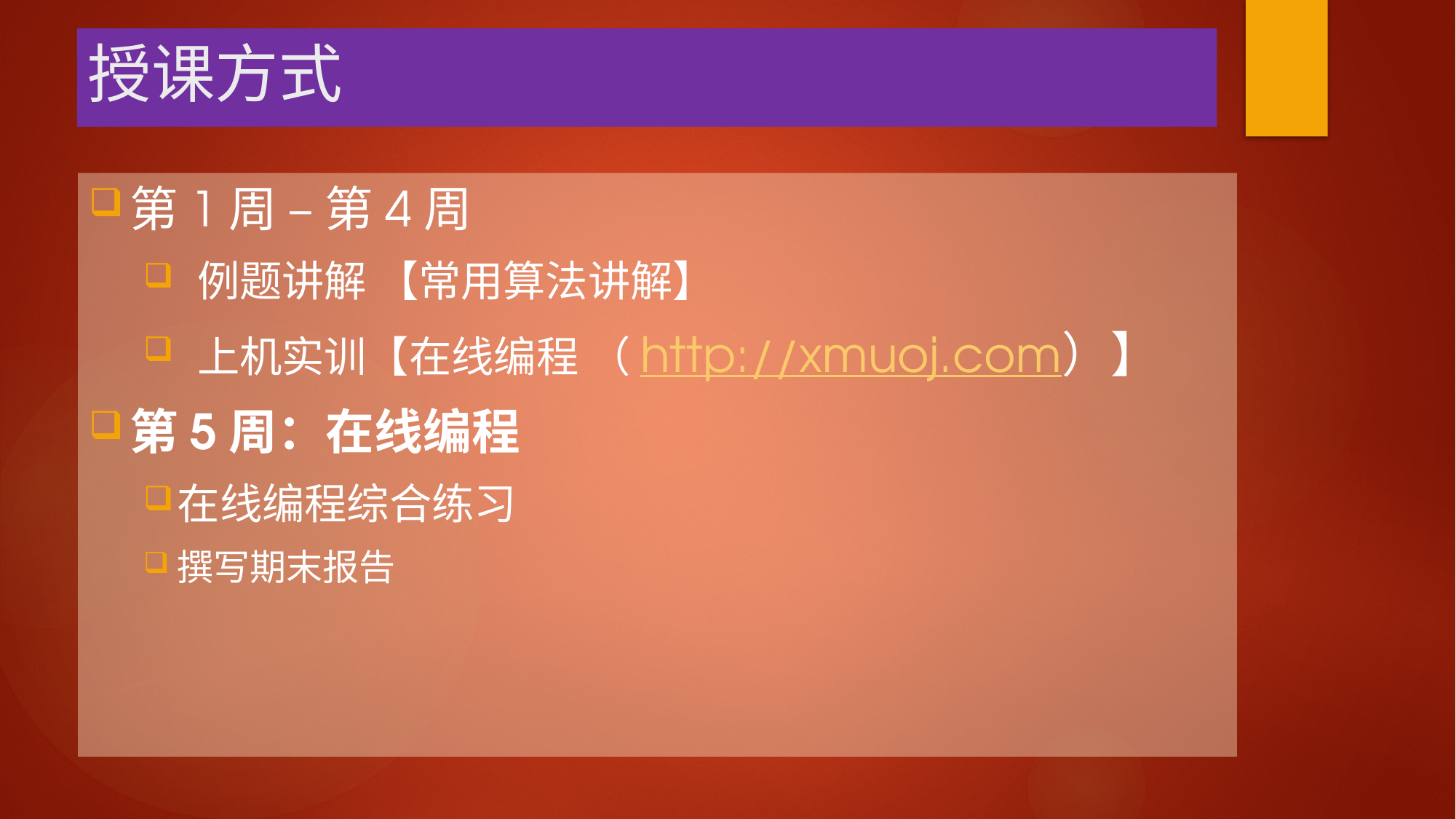

# 授课方式

第1周 – 第4周
 例题讲解 【常用算法讲解】
 上机实训【在线编程 （http://xmuoj.com）】
第5周：在线编程
在线编程综合练习
撰写期末报告